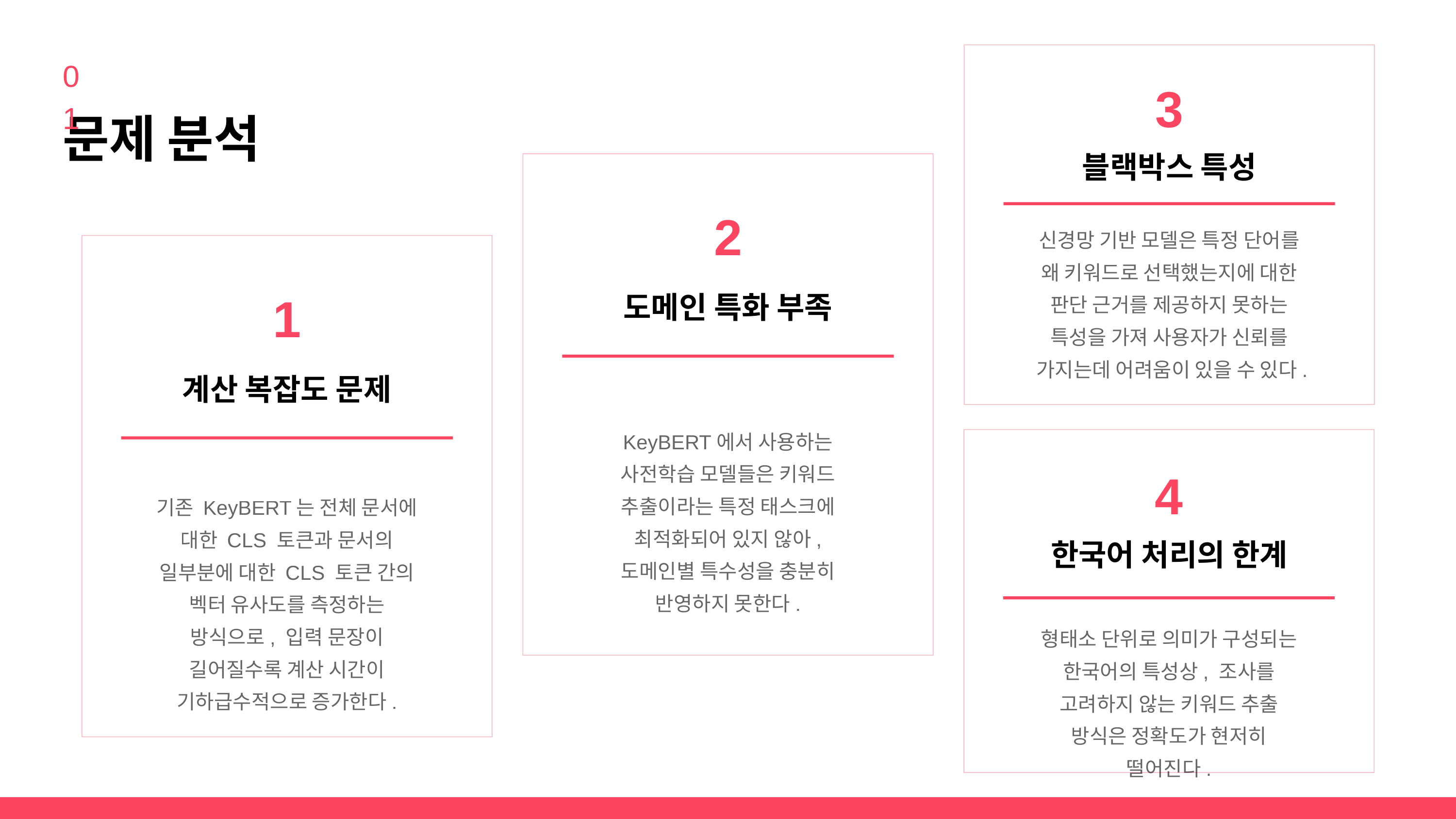

01
3
문제 분석
블랙박스 특성

2

신경망 기반 모델은 특정 단어를 왜 키워드로 선택했는지에 대한 판단 근거를 제공하지 못하는 특성을 가져 사용자가 신뢰를 가지는데 어려움이 있을 수 있다.

1
도메인 특화 부족

계산 복잡도 문제
KeyBERT에서 사용하는 사전학습 모델들은 키워드 추출이라는 특정 태스크에 최적화되어 있지 않아, 도메인별 특수성을 충분히 반영하지 못한다.

4
기존 KeyBERT는 전체 문서에 대한 CLS 토큰과 문서의 일부분에 대한 CLS 토큰 간의 벡터 유사도를 측정하는 방식으로, 입력 문장이 길어질수록 계산 시간이 기하급수적으로 증가한다.
한국어 처리의 한계

형태소 단위로 의미가 구성되는 한국어의 특성상, 조사를 고려하지 않는 키워드 추출 방식은 정확도가 현저히 떨어진다.